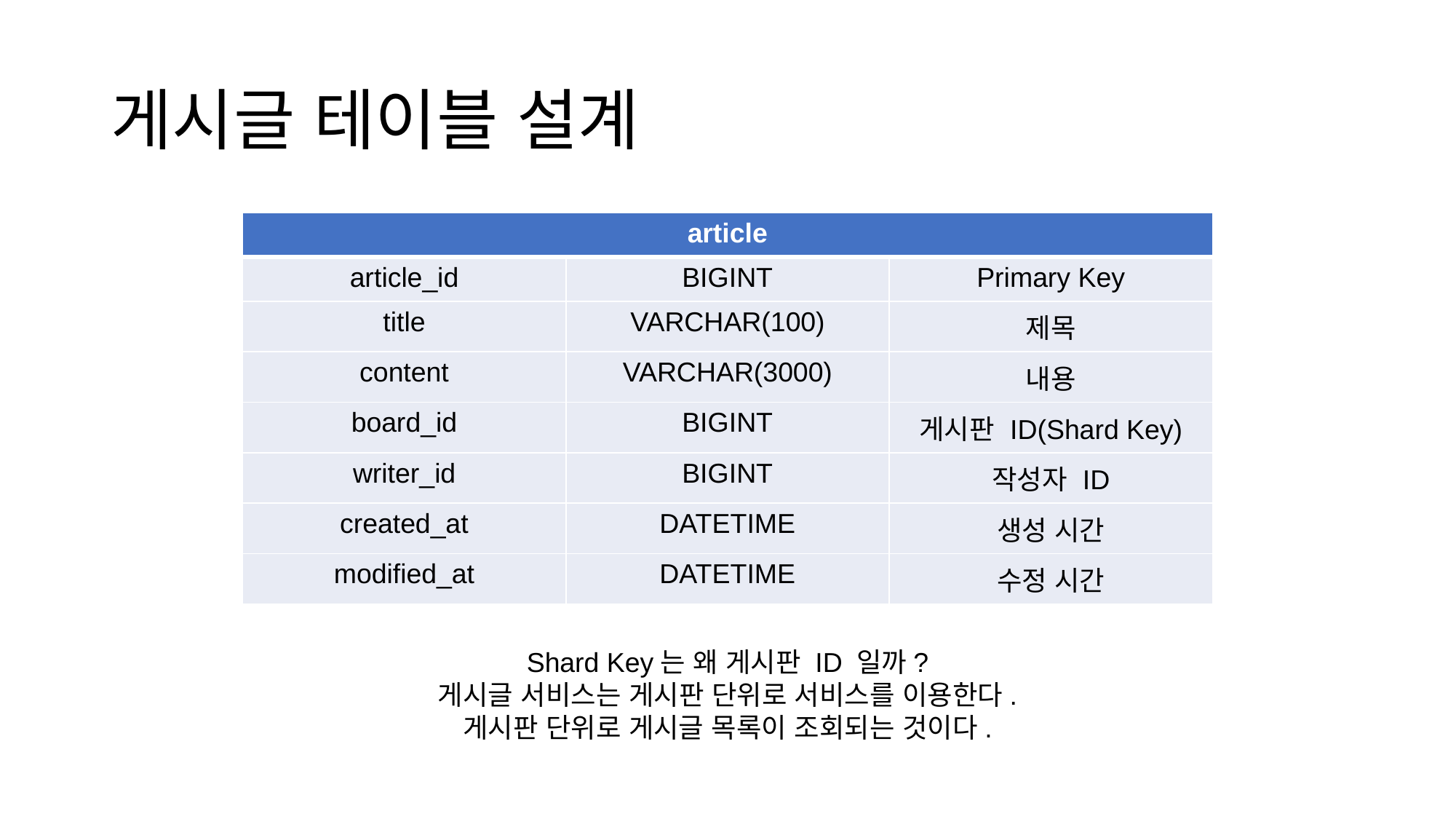

# 게시글 테이블 설계
| article |  |  |
| --- | --- | --- |
| article\_id | BIGINT | Primary Key |
| title | VARCHAR(100) | 제목 |
| content | VARCHAR(3000) | 내용 |
| board\_id | BIGINT | 게시판 ID(Shard Key) |
| writer\_id | BIGINT | 작성자 ID |
| created\_at | DATETIME | 생성 시간 |
| modified\_at | DATETIME | 수정 시간 |
Shard Key는 왜 게시판 ID 일까?
게시글 서비스는 게시판 단위로 서비스를 이용한다.
게시판 단위로 게시글 목록이 조회되는 것이다.